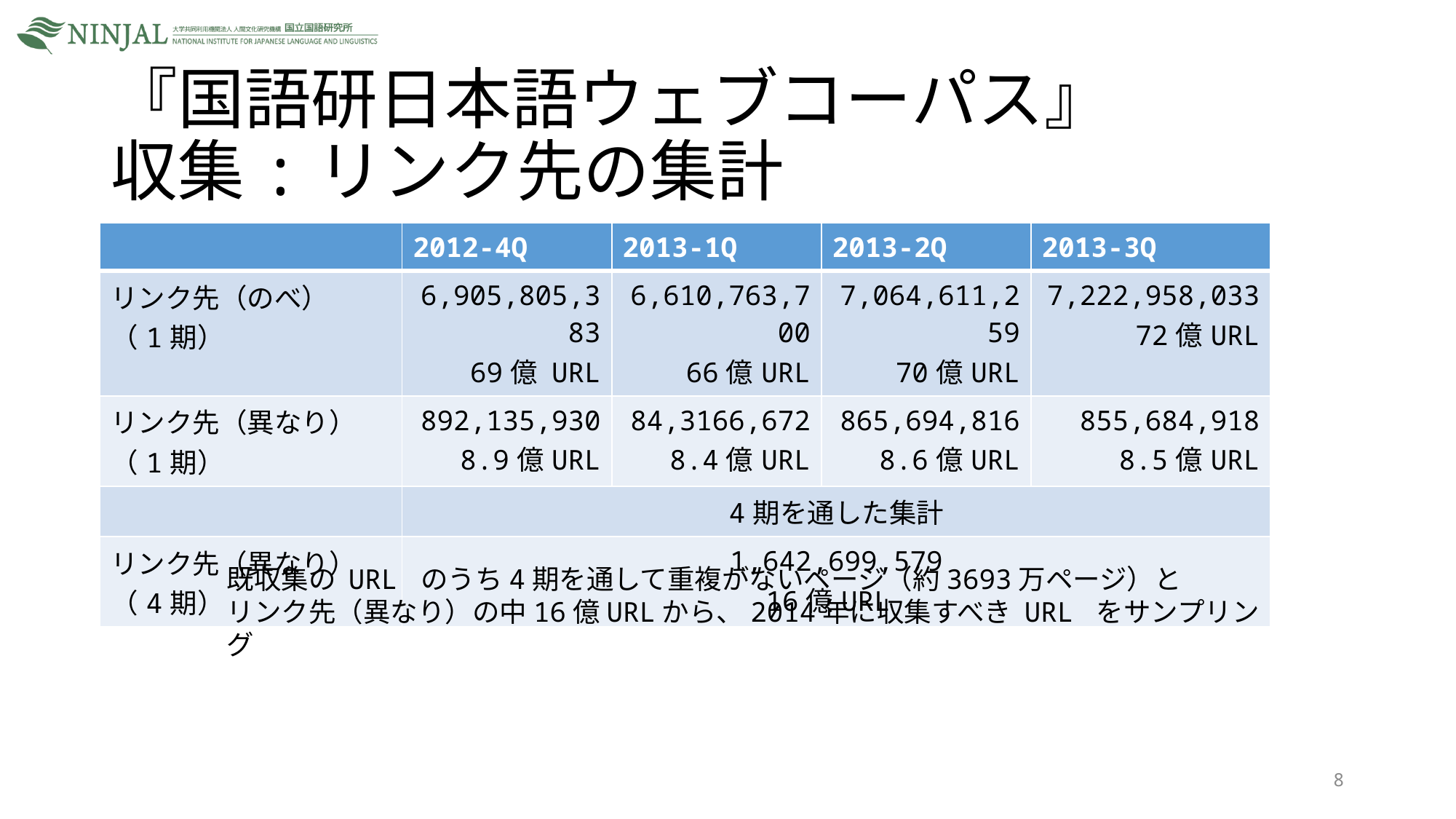

# 『国語研日本語ウェブコーパス』 収集:リンク先の集計
|  | 2012-4Q | 2013-1Q | 2013-2Q | 2013-3Q |
| --- | --- | --- | --- | --- |
| リンク先（のべ）　（1期） | 6,905,805,383 69億 URL | 6,610,763,700 66億URL | 7,064,611,259 70億URL | 7,222,958,033 72億URL |
| リンク先（異なり）（1期） | 892,135,930 8.9億URL | 84,3166,672 8.4億URL | 865,694,816 8.6億URL | 855,684,918 8.5億URL |
|  | 4期を通した集計 |  |  |  |
| リンク先（異なり）（4期） | 1,642,699,579 16億URL |  |  |  |
既収集の URL のうち4期を通して重複がないページ（約3693万ページ）と
リンク先（異なり）の中16億URLから、2014年に収集すべき URL をサンプリング

8